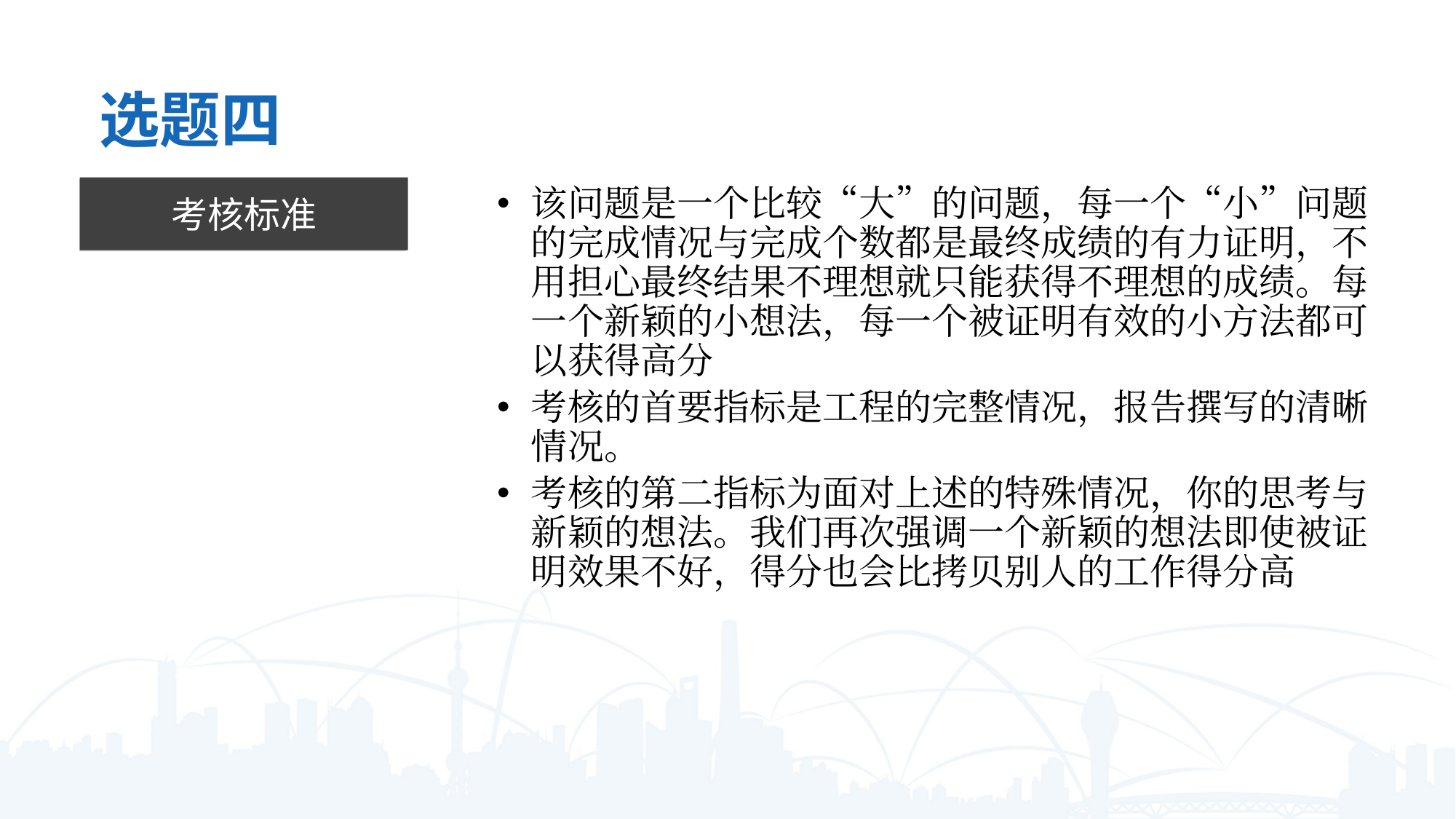

选题四
考核标准
该问题是一个比较“大”的问题，每一个“小”问题的完成情况与完成个数都是最终成绩的有力证明，不用担心最终结果不理想就只能获得不理想的成绩。每一个新颖的小想法，每一个被证明有效的小方法都可以获得高分
考核的首要指标是工程的完整情况，报告撰写的清晰情况。
考核的第二指标为面对上述的特殊情况，你的思考与新颖的想法。我们再次强调一个新颖的想法即使被证明效果不好，得分也会比拷贝别人的工作得分高